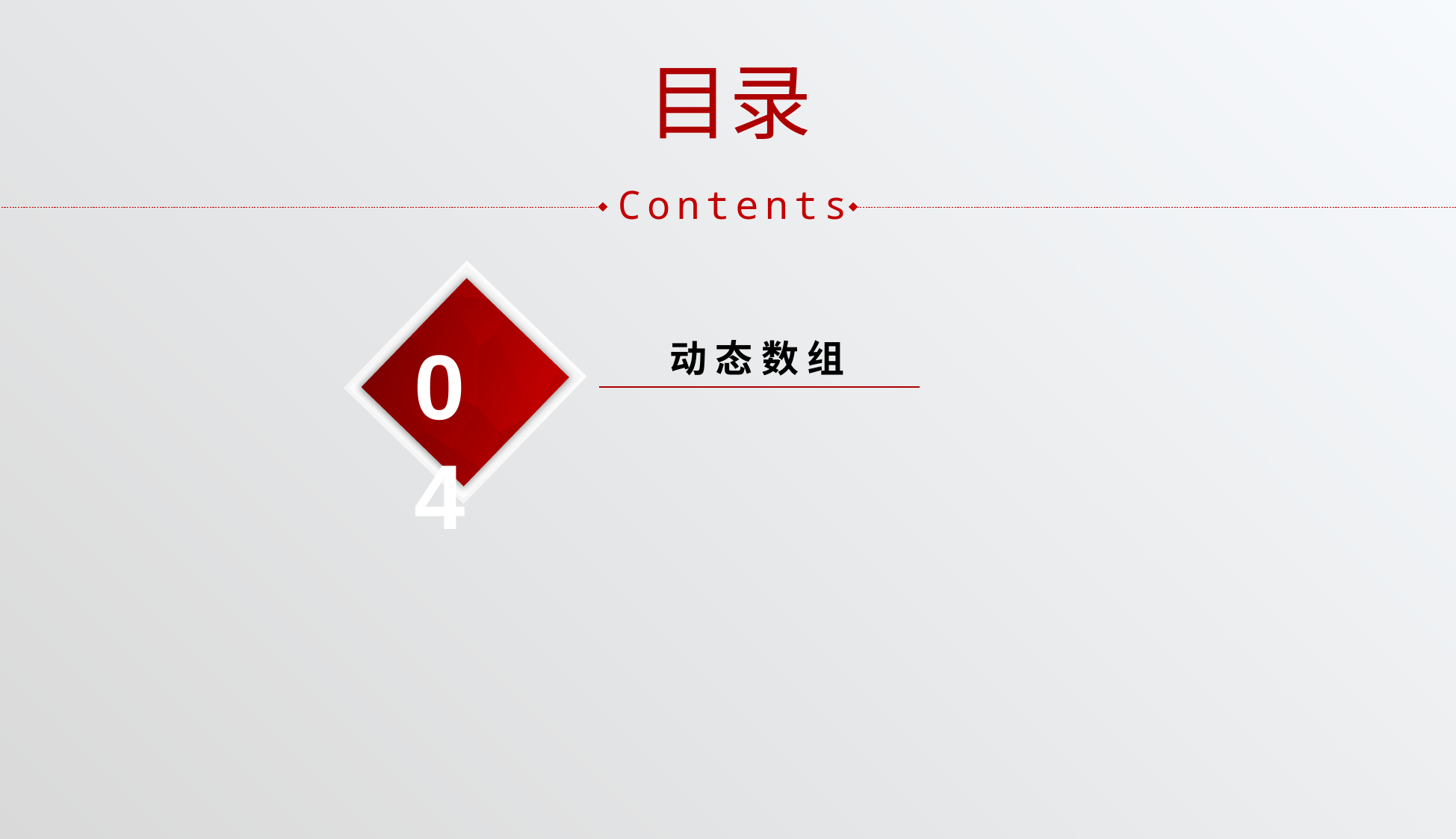

目录
Contents

04
动 态 数 组